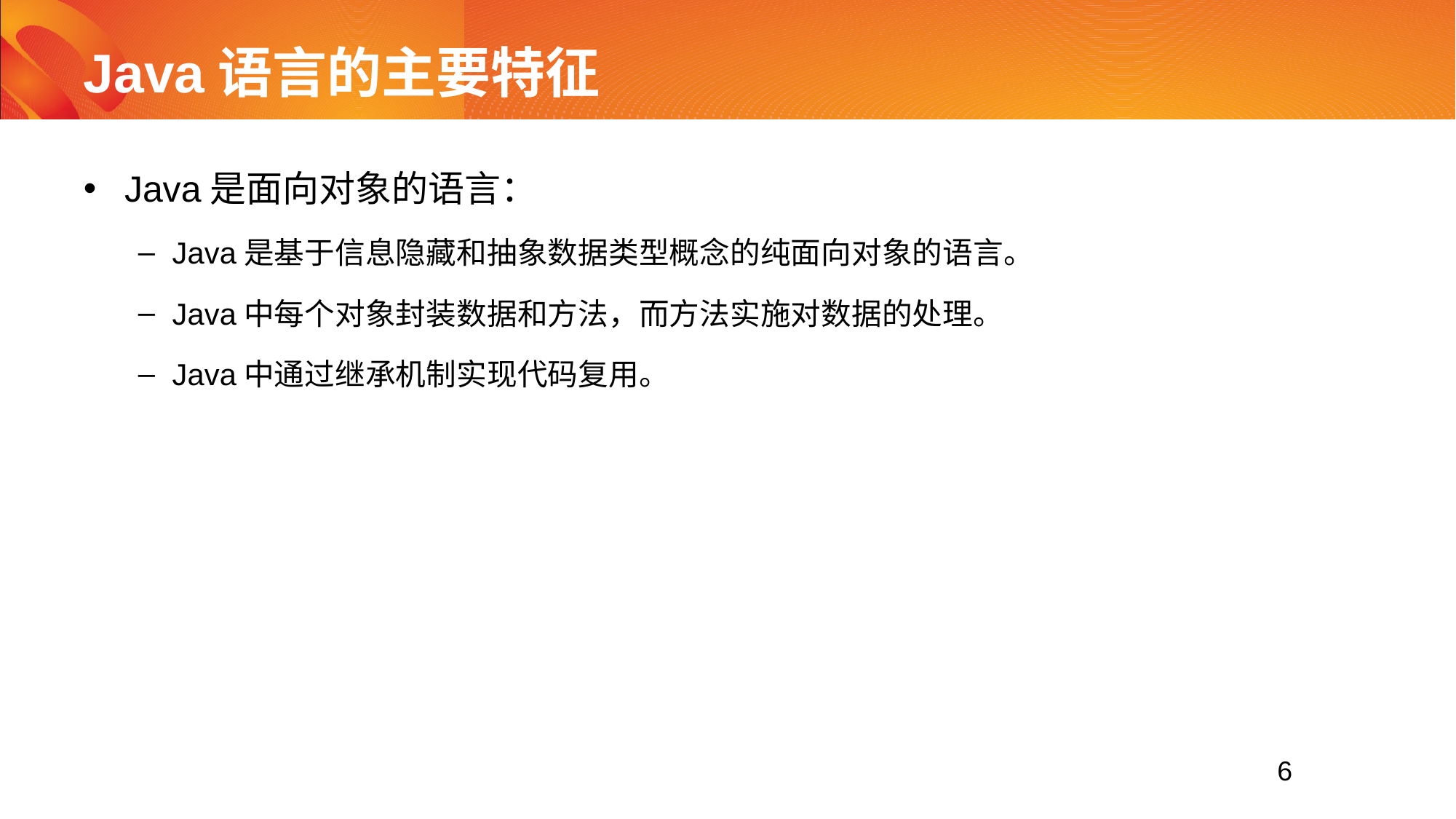

# Java语言的主要特征
Java是面向对象的语言：
Java是基于信息隐藏和抽象数据类型概念的纯面向对象的语言。
Java中每个对象封装数据和方法，而方法实施对数据的处理。
Java中通过继承机制实现代码复用。